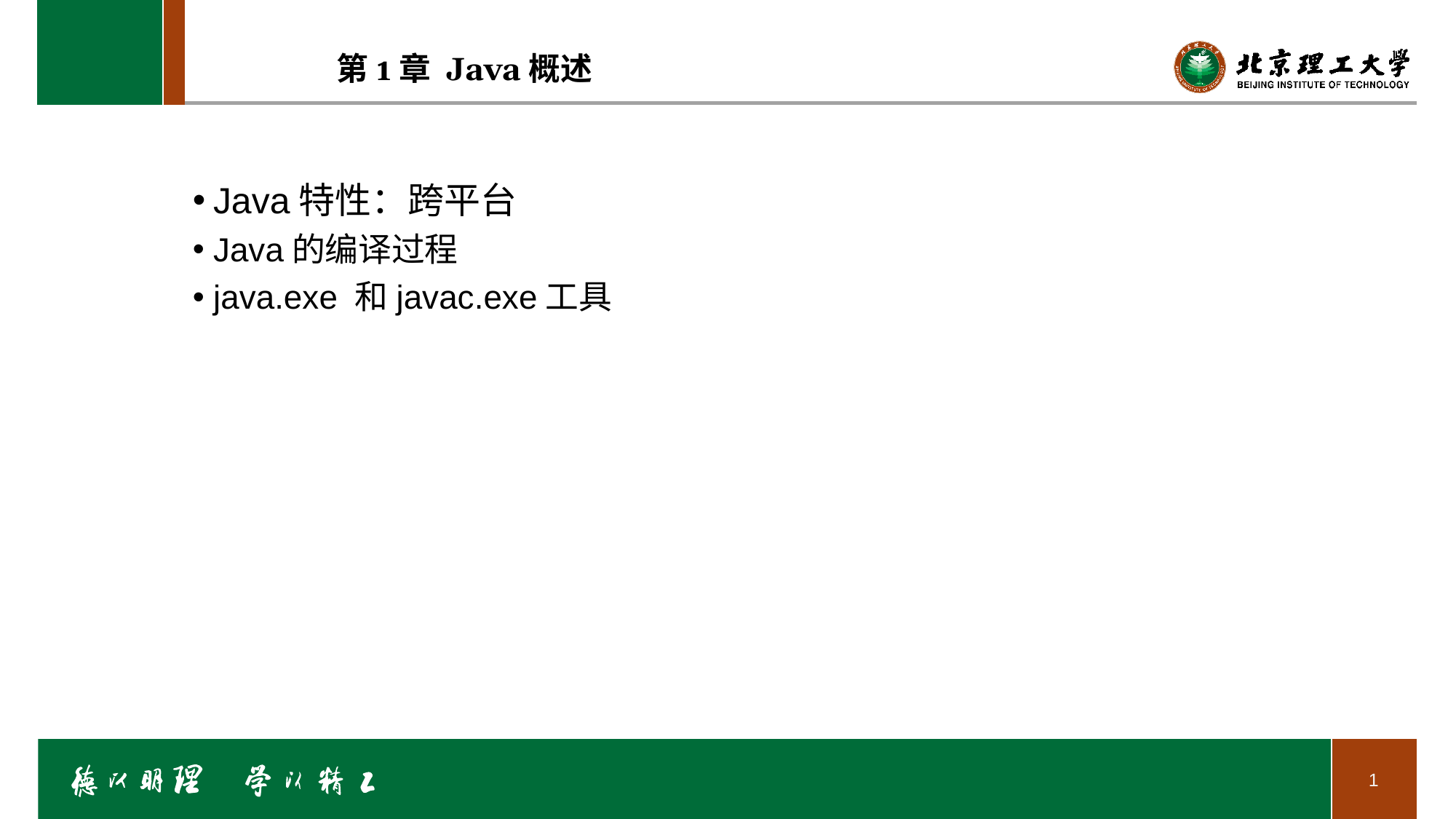

# 第1章 Java概述
Java特性：跨平台
Java的编译过程
java.exe 和javac.exe工具